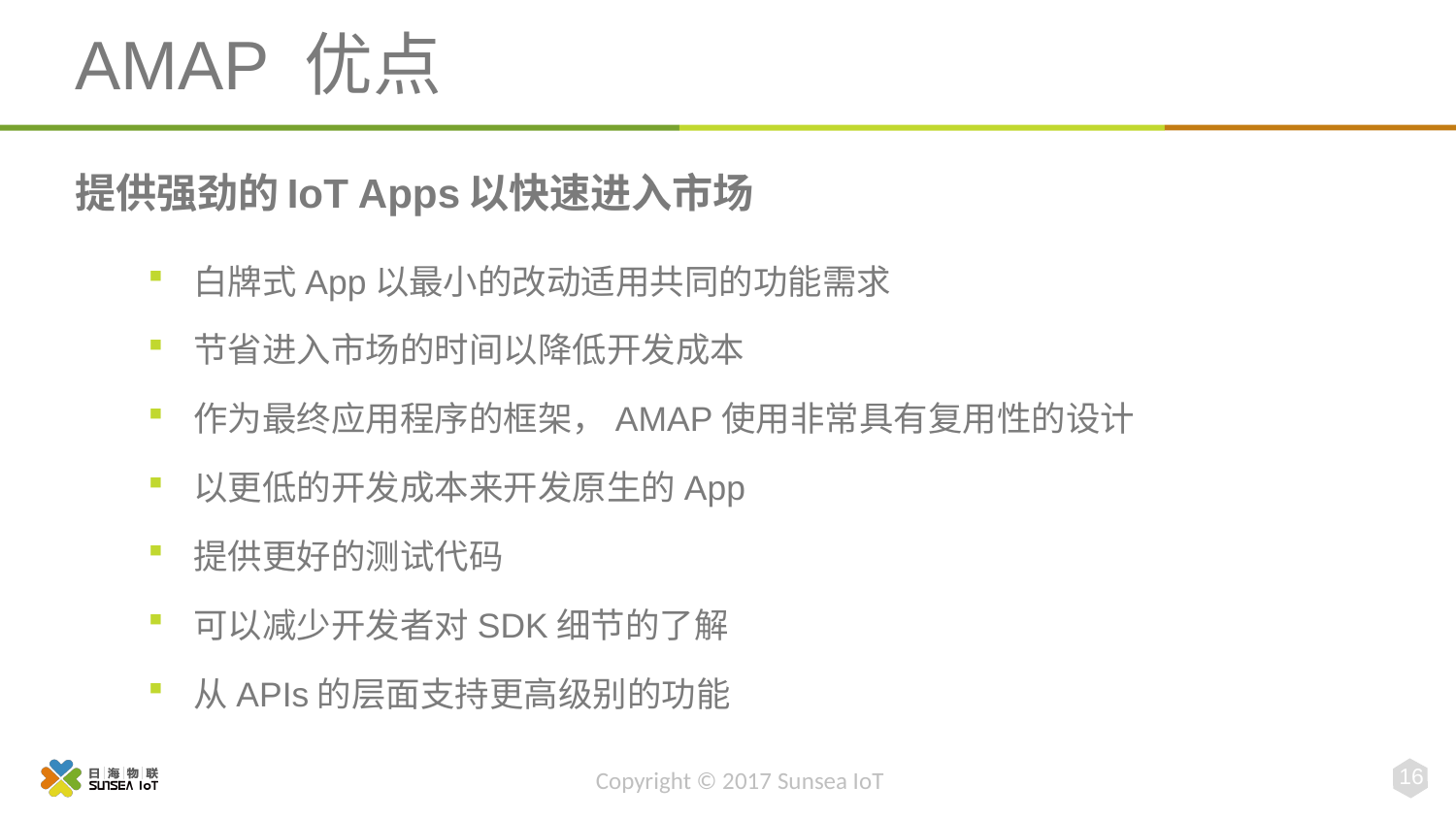

# AMAP 优点
提供强劲的IoT Apps以快速进入市场
白牌式App以最小的改动适用共同的功能需求
节省进入市场的时间以降低开发成本
作为最终应用程序的框架，AMAP使用非常具有复用性的设计
以更低的开发成本来开发原生的App
提供更好的测试代码
可以减少开发者对SDK细节的了解
从APIs的层面支持更高级别的功能
16
Copyright © 2017 Sunsea IoT